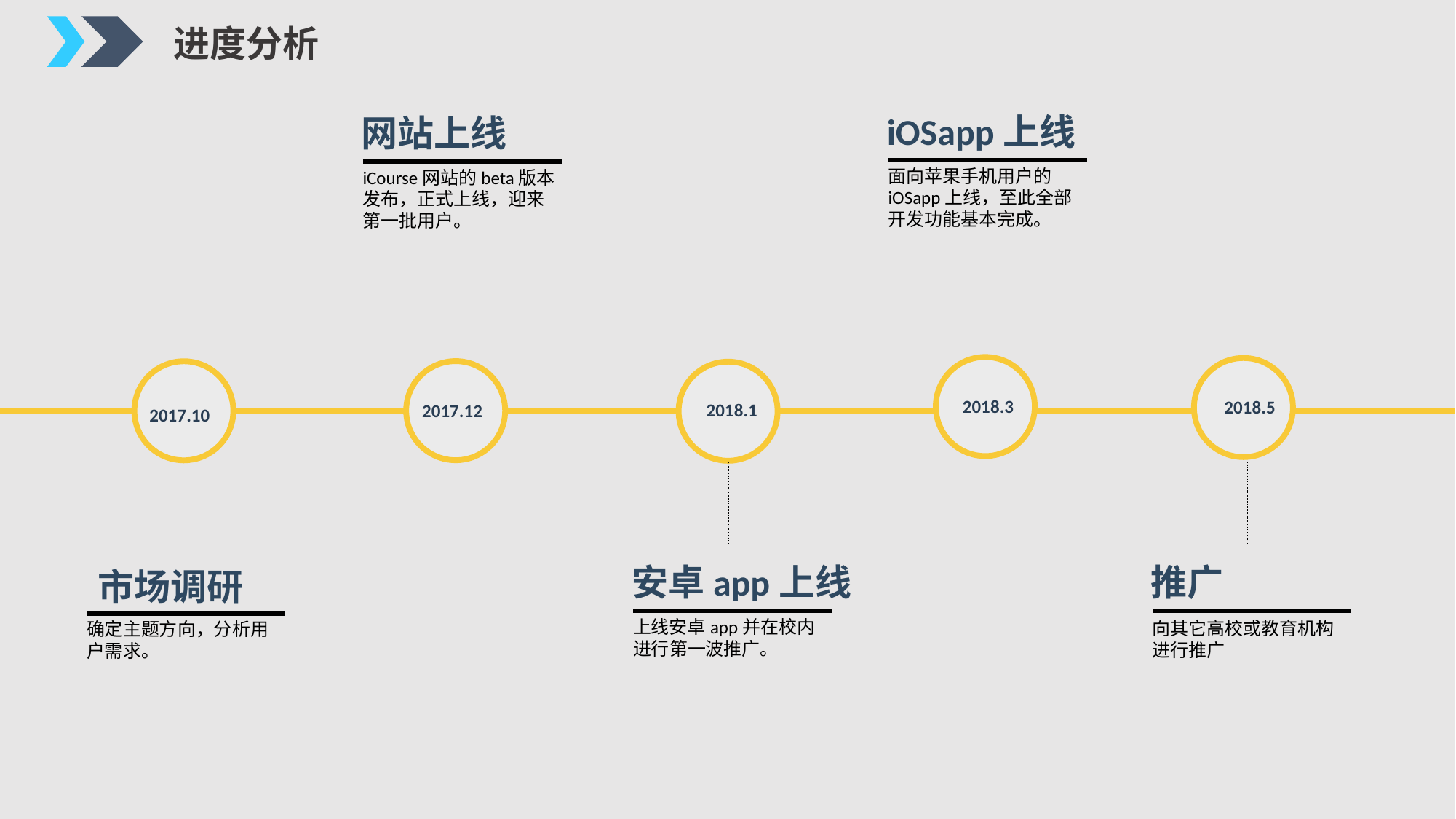

进度分析
iOSapp上线
网站上线
面向苹果手机用户的iOSapp上线，至此全部开发功能基本完成。
iCourse网站的beta版本发布，正式上线，迎来第一批用户。

2018.3
2018.5
2018.1
2017.12
2017.10
推广
安卓app上线
市场调研
上线安卓app并在校内进行第一波推广。
向其它高校或教育机构进行推广
确定主题方向，分析用户需求。